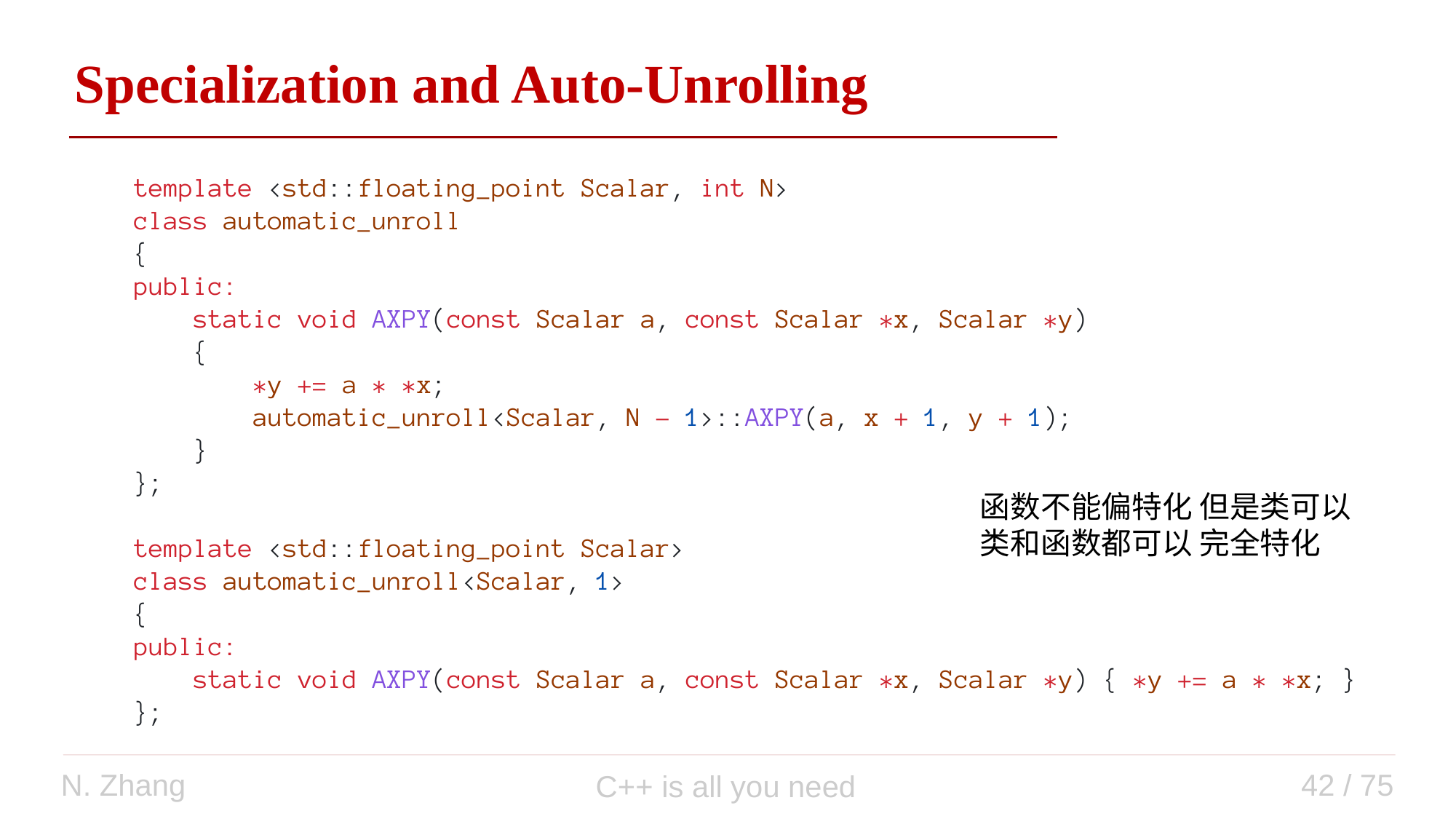

Specialization and Auto-Unrolling
template <std::floating_point Scalar, int N>
class automatic_unroll
{
public:
    static void AXPY(const Scalar a, const Scalar *x, Scalar *y)
    {
        *y += a * *x;
        automatic_unroll<Scalar, N - 1>::AXPY(a, x + 1, y + 1);
    }
};
template <std::floating_point Scalar>
class automatic_unroll<Scalar, 1>
{
public:
    static void AXPY(const Scalar a, const Scalar *x, Scalar *y) { *y += a * *x; }
};
函数不能偏特化 但是类可以
类和函数都可以 完全特化
N. Zhang
42 / 75
C++ is all you need